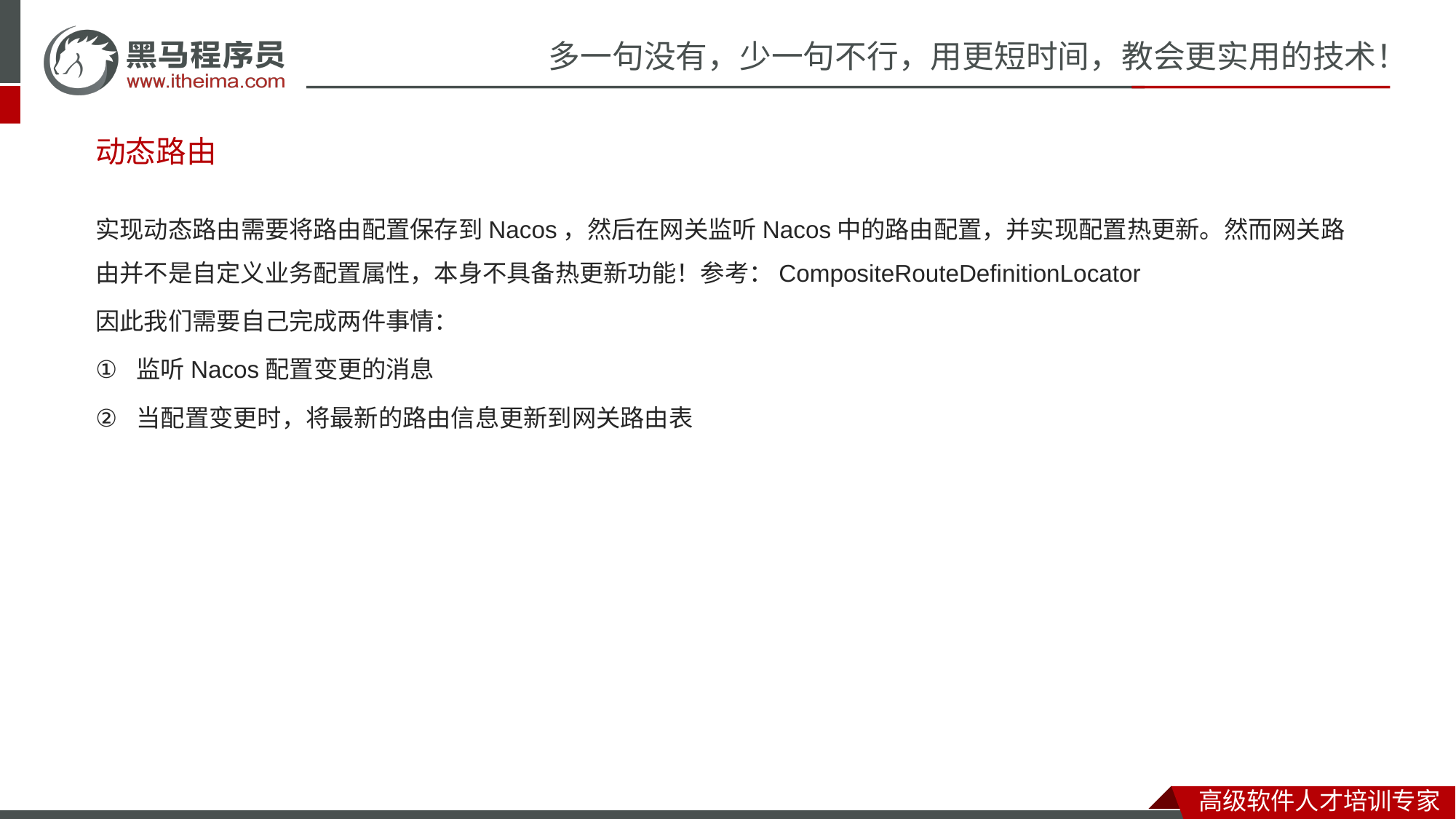

动态路由
实现动态路由需要将路由配置保存到Nacos，然后在网关监听Nacos中的路由配置，并实现配置热更新。然而网关路由并不是自定义业务配置属性，本身不具备热更新功能！参考：CompositeRouteDefinitionLocator
因此我们需要自己完成两件事情：
监听Nacos配置变更的消息
当配置变更时，将最新的路由信息更新到网关路由表